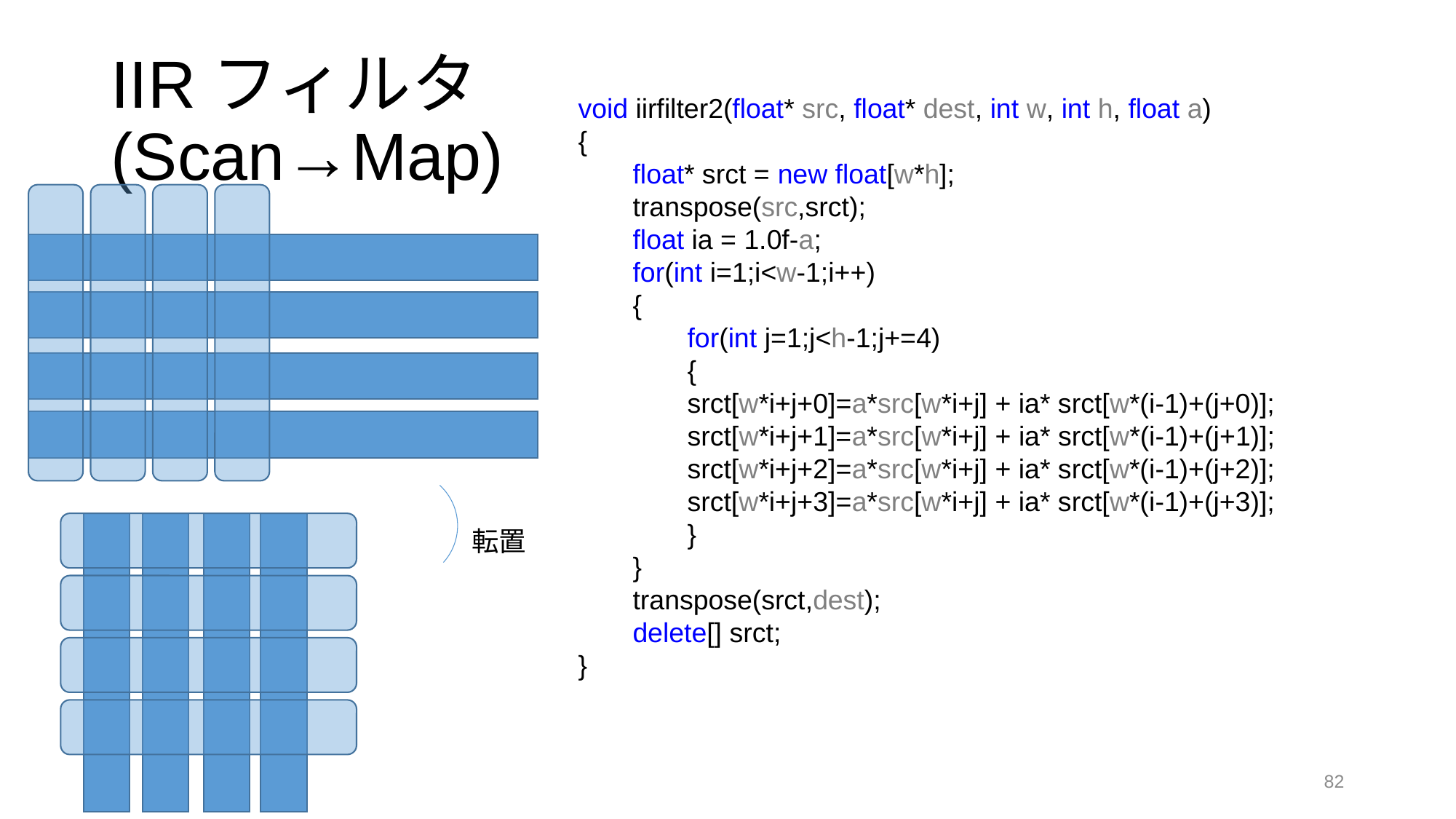

# IIRフィルタ (Scan→Map)
void iirfilter2(float* src, float* dest, int w, int h, float a)
{
float* srct = new float[w*h];
transpose(src,srct);
float ia = 1.0f-a;
for(int i=1;i<w-1;i++)
{
for(int j=1;j<h-1;j+=4)
{
srct[w*i+j+0]=a*src[w*i+j] + ia* srct[w*(i-1)+(j+0)];
srct[w*i+j+1]=a*src[w*i+j] + ia* srct[w*(i-1)+(j+1)];
srct[w*i+j+2]=a*src[w*i+j] + ia* srct[w*(i-1)+(j+2)];
srct[w*i+j+3]=a*src[w*i+j] + ia* srct[w*(i-1)+(j+3)];
}
}
transpose(srct,dest);
delete[] srct;
}

転置

82